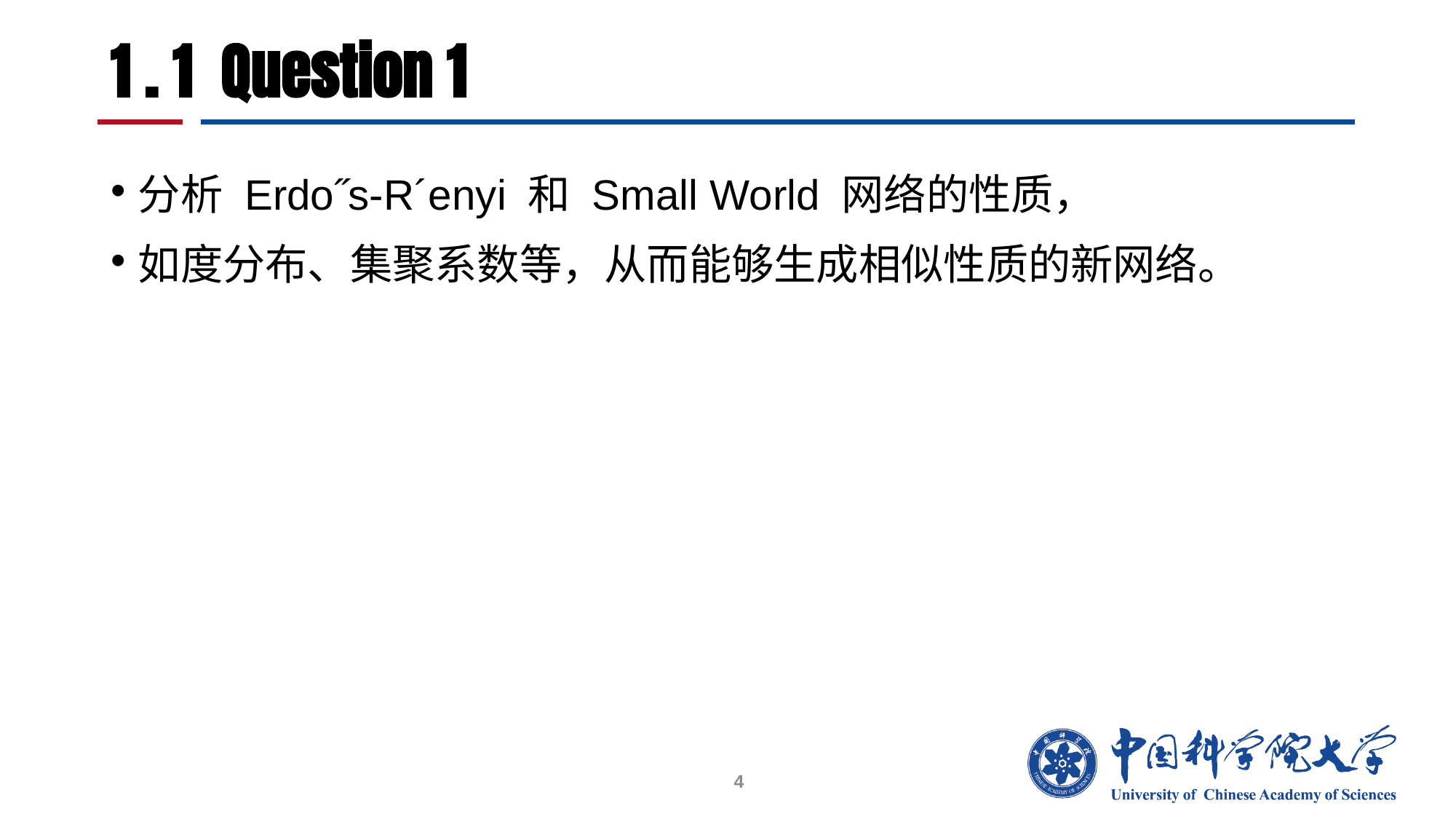

# 1 . 1  Question 1
分析 Erdo˝s-R´enyi 和 Small World 网络的性质，
如度分布、集聚系数等，从而能够生成相似性质的新网络。
4